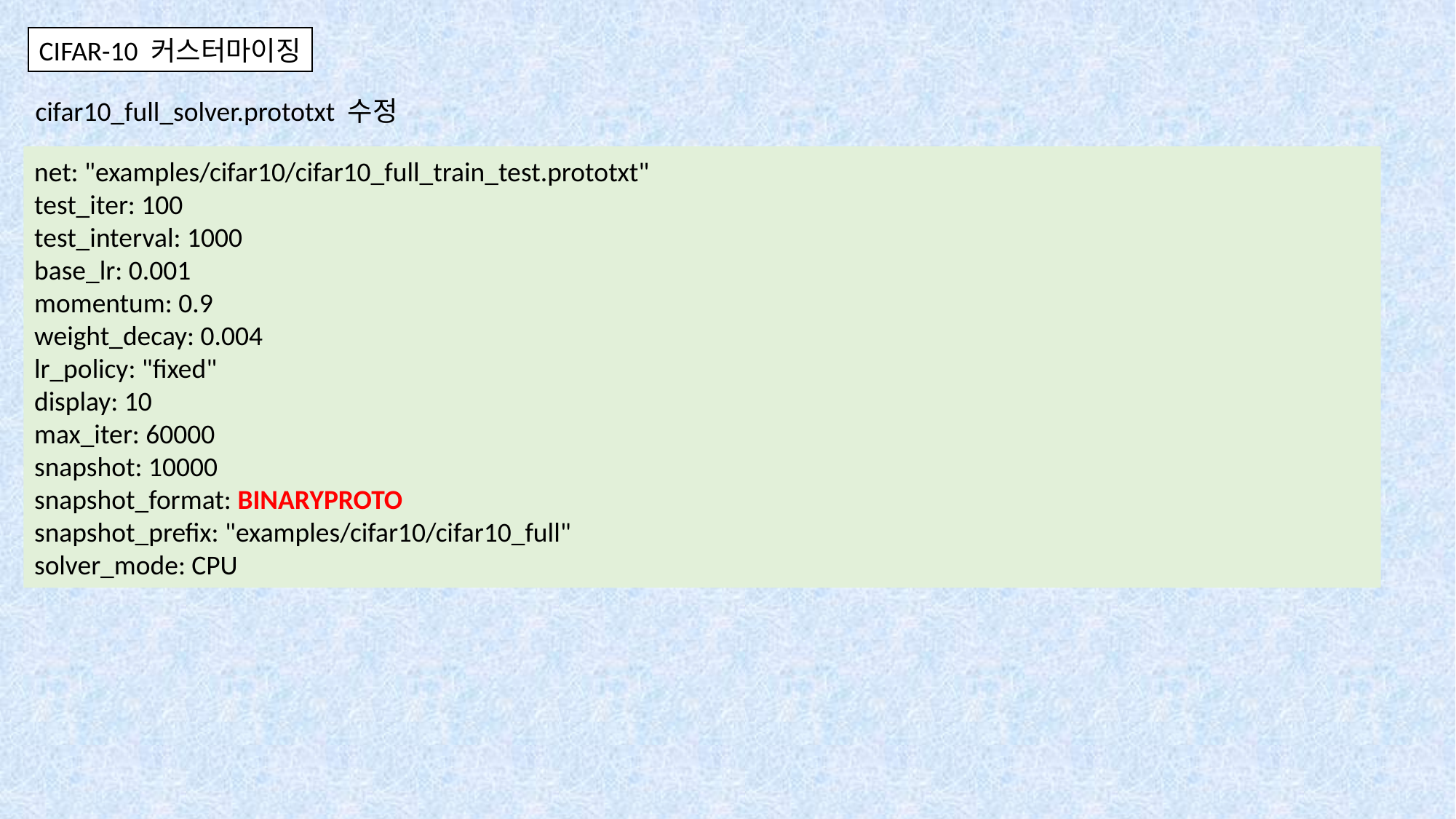

CIFAR-10 커스터마이징
cifar10_full_solver.prototxt 수정
net: "examples/cifar10/cifar10_full_train_test.prototxt"
test_iter: 100
test_interval: 1000
base_lr: 0.001
momentum: 0.9
weight_decay: 0.004
lr_policy: "fixed"
display: 10
max_iter: 60000
snapshot: 10000
snapshot_format: BINARYPROTO
snapshot_prefix: "examples/cifar10/cifar10_full"
solver_mode: CPU